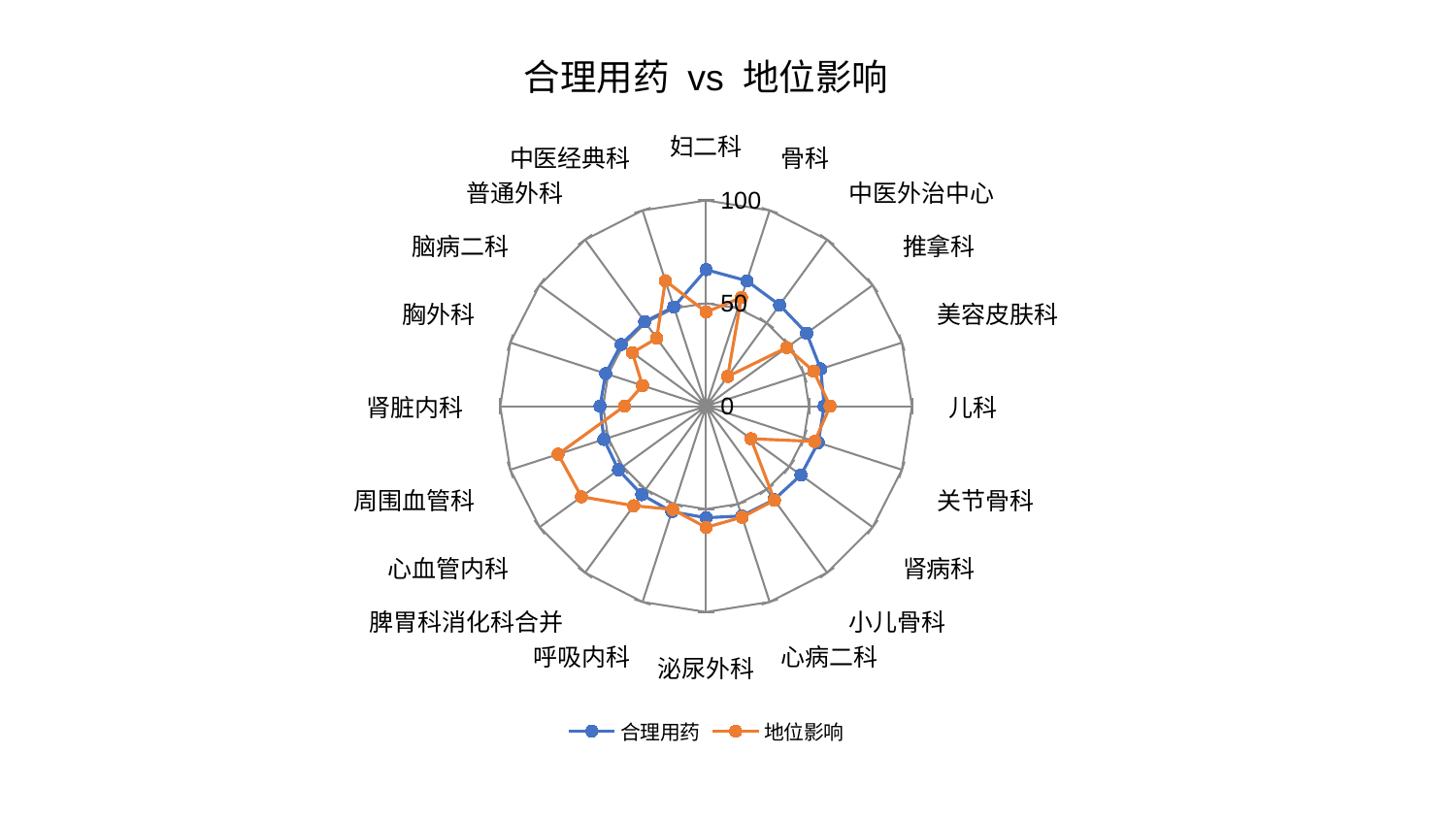

### Chart: 合理用药 vs 地位影响

| Category | 合理用药 | 地位影响 |
|---|---|---|
| 妇二科 | 66.32732668198022 | 45.72853115717578 |
| 骨科 | 64.07319058363942 | 55.52745672987123 |
| 中医外治中心 | 60.7564923492529 | 17.885268012661168 |
| 推拿科 | 60.35964772126522 | 48.44410469657794 |
| 美容皮肤科 | 58.51681358049474 | 54.949902096384825 |
| 儿科 | 57.35064888986007 | 60.26070691678134 |
| 关节骨科 | 57.26700264965791 | 55.461938390414815 |
| 肾病科 | 56.93433999250233 | 26.923742296750703 |
| 小儿骨科 | 56.142791825701536 | 56.50536194168286 |
| 心病二科 | 56.07595311353165 | 56.69460219695734 |
| 泌尿外科 | 54.2063913461148 | 58.88845661453541 |
| 呼吸内科 | 53.90562689525444 | 52.73162972835481 |
| 脾胃科消化科合并 | 53.147257799247534 | 59.79364982384747 |
| 心血管内科 | 52.630994737524276 | 74.87455407181487 |
| 周围血管科 | 52.211127348415275 | 75.57495951513887 |
| 肾脏内科 | 51.51115405038497 | 39.688369772012564 |
| 胸外科 | 51.29659348699267 | 32.48420594915592 |
| 脑病二科 | 51.01790357486508 | 44.272604123813075 |
| 普通外科 | 50.738183429546154 | 40.799230657529336 |
| 中医经典科 | 50.71349777508185 | 64.10905188838431 |
62